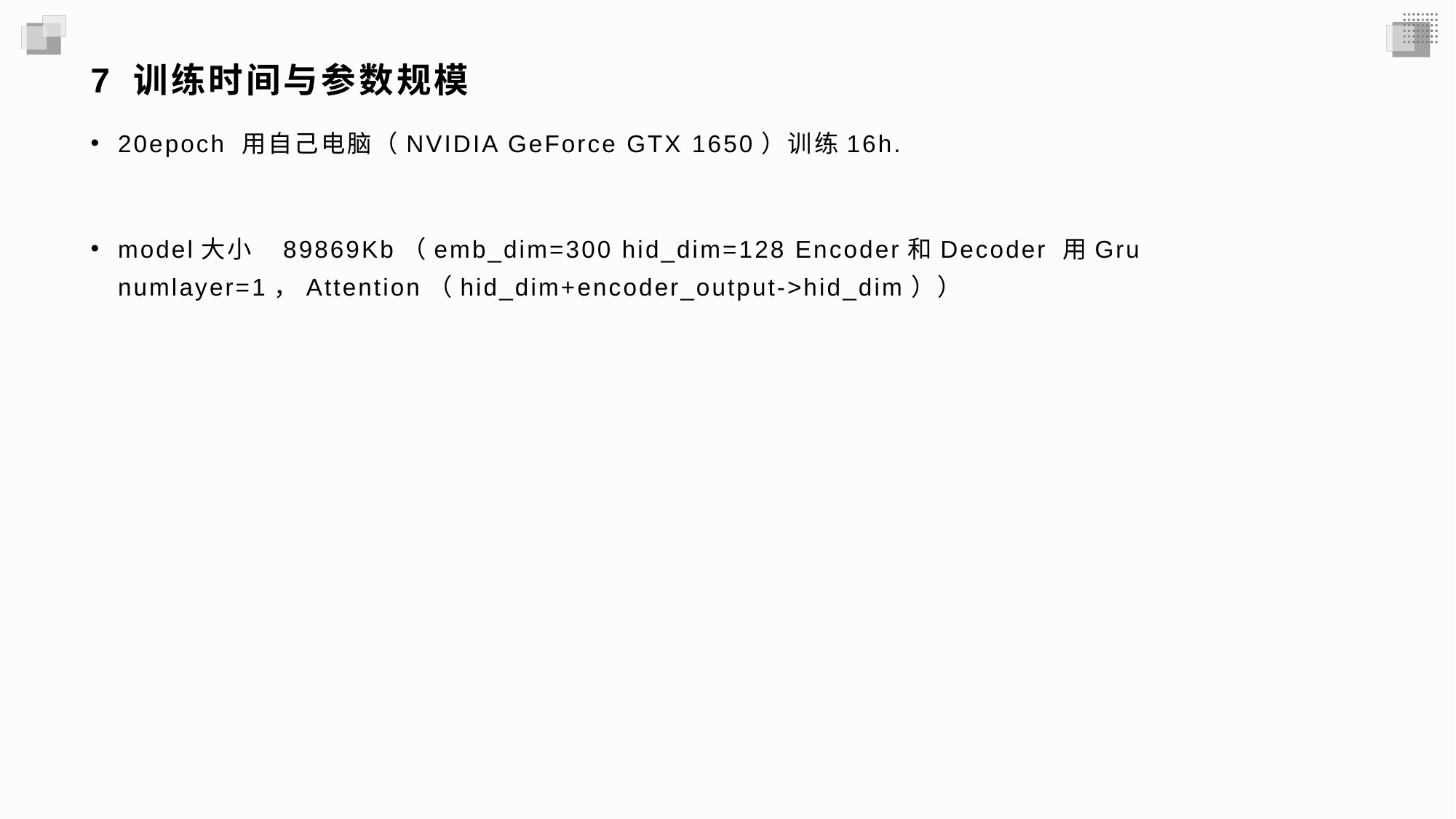

# 7 训练时间与参数规模
20epoch 用自己电脑（NVIDIA GeForce GTX 1650）训练16h.

model大小   89869Kb（emb_dim=300 hid_dim=128 Encoder和Decoder 用Gru numlayer=1，Attention（hid_dim+encoder_output->hid_dim））